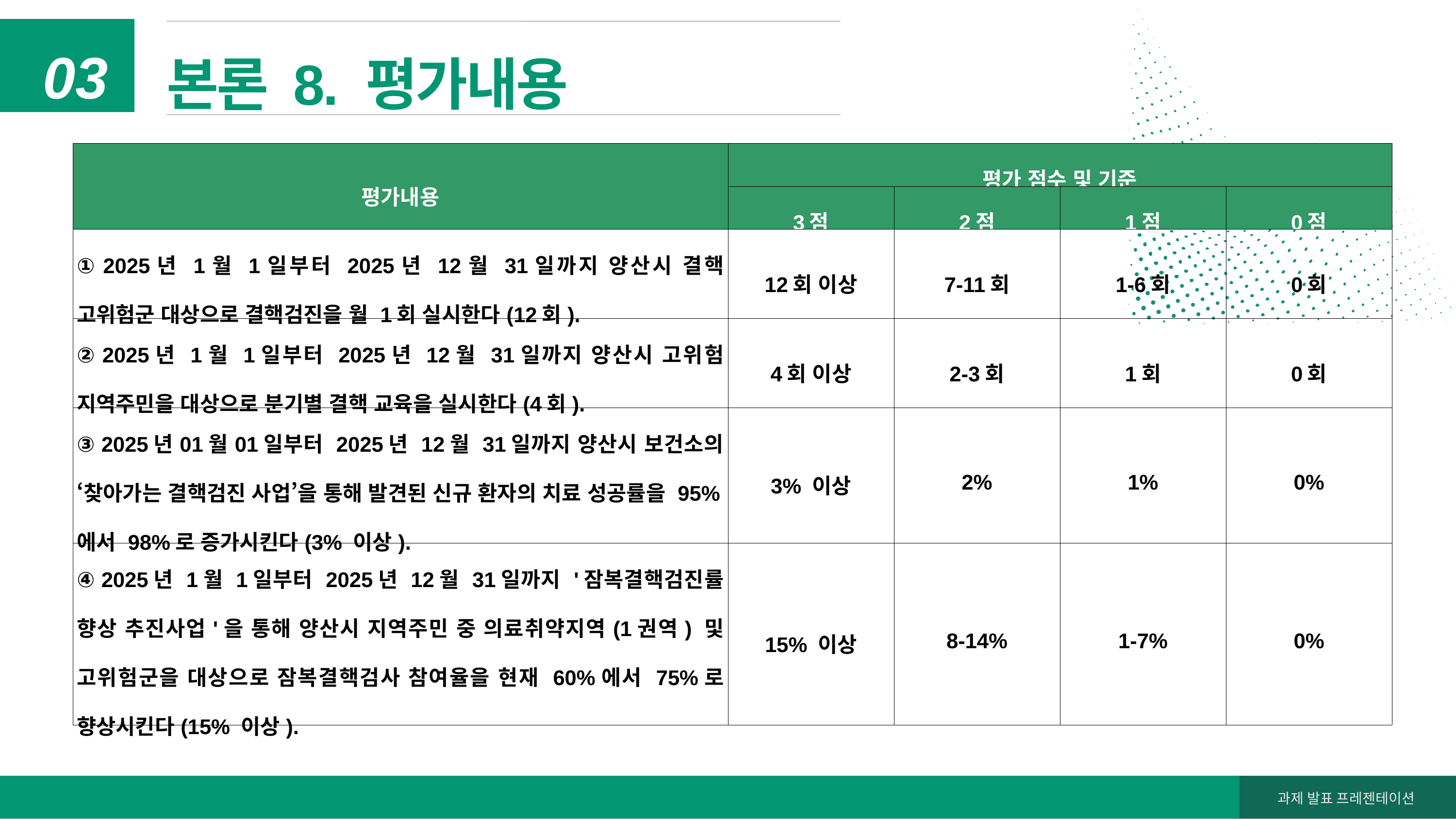

본론 8. 평가내용
03

| 평가내용 | 평가 점수 및 기준 |  |  |  |
| --- | --- | --- | --- | --- |
|  | 3점 | 2점 | 1점 | 0점 |
| ① 2025년 1월 1일부터 2025년 12월 31일까지 양산시 결핵 고위험군 대상으로 결핵검진을 월 1회 실시한다(12회). | 12회 이상 | 7-11회 | 1-6회 | 0회 |
| ② 2025년 1월 1일부터 2025년 12월 31일까지 양산시 고위험 지역주민을 대상으로 분기별 결핵 교육을 실시한다(4회). | 4회 이상 | 2-3회 | 1회 | 0회 |
| ③ 2025년01월01일부터 2025년 12월 31일까지 양산시 보건소의 ‘찾아가는 결핵검진 사업’을 통해 발견된 신규 환자의 치료 성공률을 95%에서 98%로 증가시킨다(3% 이상). | 3% 이상 | 2% | 1% | 0% |
| ④ 2025년 1월 1일부터 2025년 12월 31일까지 '잠복결핵검진률 향상 추진사업'을 통해 양산시 지역주민 중 의료취약지역(1권역) 및 고위험군을 대상으로 잠복결핵검사 참여율을 현재 60%에서 75%로 향상시킨다(15% 이상). | 15% 이상 | 8-14% | 1-7% | 0% |

과제 발표 프레젠테이션